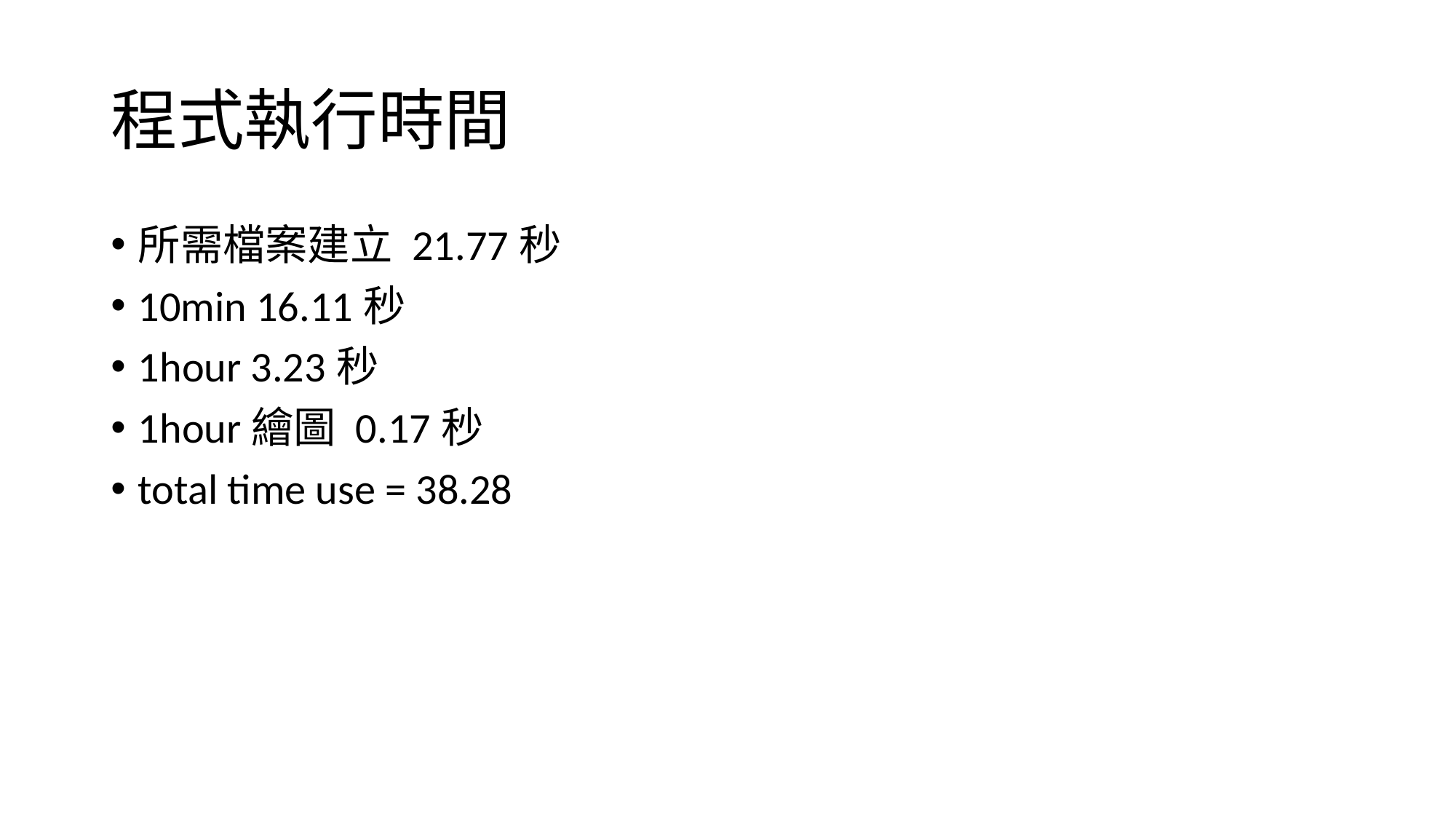

# 程式執行時間
所需檔案建立 21.77秒
10min 16.11秒
1hour 3.23秒
1hour繪圖 0.17秒
total time use = 38.28